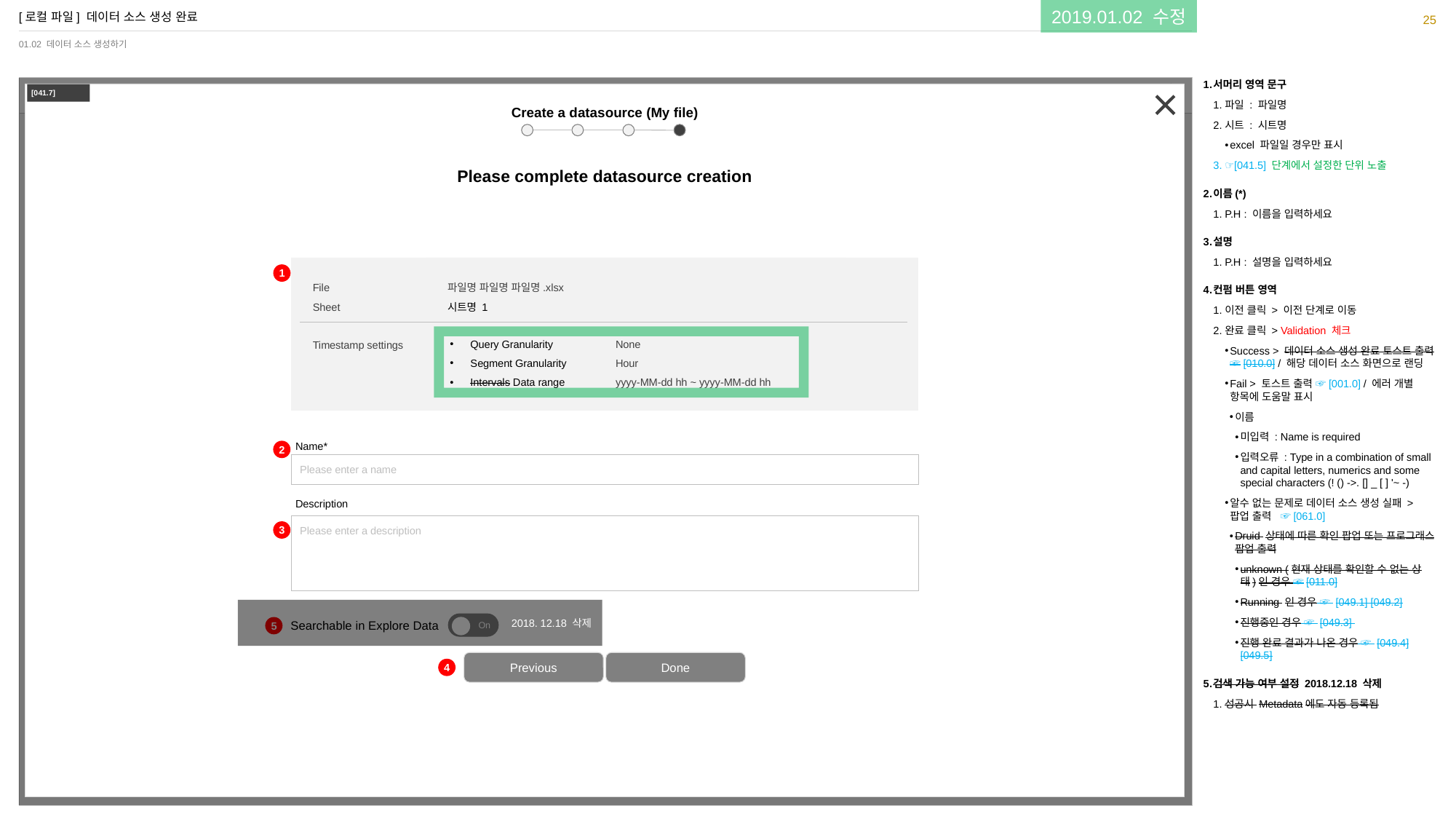

2019.01.02 수정
25
# [로컬 파일] 데이터 소스 생성 완료
01.02 데이터 소스 생성하기
서머리 영역 문구
파일 : 파일명
시트 : 시트명
excel 파일일 경우만 표시
☞[041.5] 단계에서 설정한 단위 노출
이름(*)
P.H : 이름을 입력하세요
설명
P.H : 설명을 입력하세요
컨펌 버튼 영역
이전 클릭 > 이전 단계로 이동
완료 클릭 > Validation 체크
Success > 데이터 소스 생성 완료 토스트 출력☞[010.0] / 해당 데이터 소스 화면으로 랜딩
Fail > 토스트 출력 ☞[001.0] / 에러 개별 항목에 도움말 표시
이름
미입력 : Name is required
입력오류 : Type in a combination of small and capital letters, numerics and some special characters (! () ->. [] _ [ ] '~ -)
알수 없는 문제로 데이터 소스 생성 실패 > 팝업 출력   ☞[061.0]
Druid 상태에 따른 확인 팝업 또는 프로그래스 팝업 출력
unknown (현재 상태를 확인할 수 없는 상태)인 경우 ☞[011.0]
Running 인 경우 ☞ [049.1] [049.2]
진행중인 경우 ☞ [049.3]
진행 완료 결과가 나온 경우 ☞ [049.4] [049.5]
검색 가능 여부 설정 2018.12.18 삭제
성공시 Metadata에도 자동 등록됨
[041.7]
Create a datasource (My file)

Please complete datasource creation
File
Sheet

Timestamp settings
파일명 파일명 파일명.xlsx
시트명 1
1

Query Granularity
Segment Granularity
Intervals Data range
None
Hour
yyyy-MM-dd hh ~ yyyy-MM-dd hh

Name*

Description
Please enter a name
Please enter a description
2
3
2018. 12.18 삭제
On

5
Searchable in Explore Data
Previous
Done
4